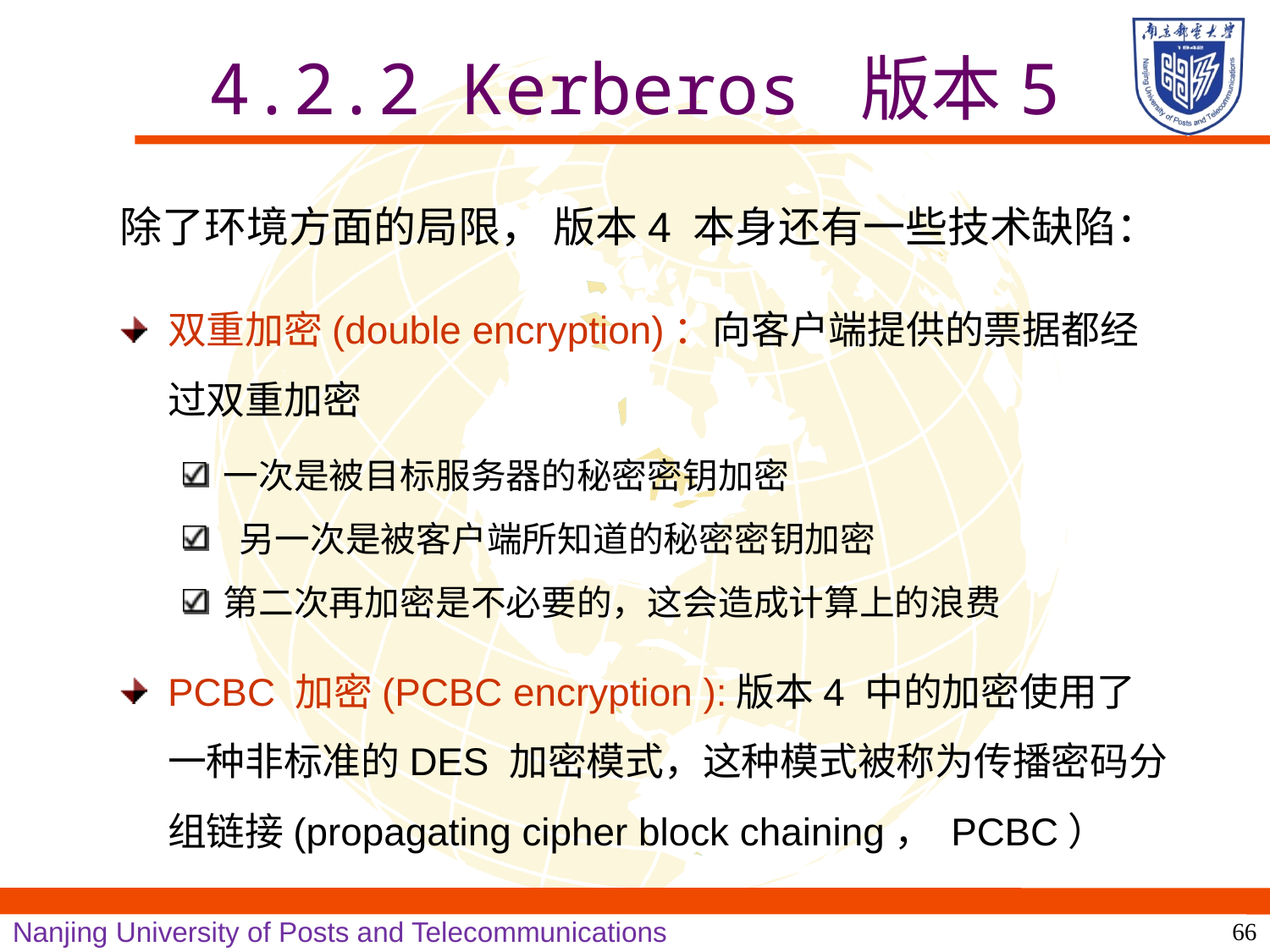

# 4.2.2 Kerberos 版本5
除了环境方面的局限， 版本4 本身还有一些技术缺陷：
双重加密(double encryption)：向客户端提供的票据都经过双重加密
一次是被目标服务器的秘密密钥加密
 另一次是被客户端所知道的秘密密钥加密
第二次再加密是不必要的，这会造成计算上的浪费
PCBC 加密(PCBC encryption ):版本4 中的加密使用了一种非标准的DES 加密模式，这种模式被称为传播密码分组链接(propagating cipher block chaining， PCBC）
66